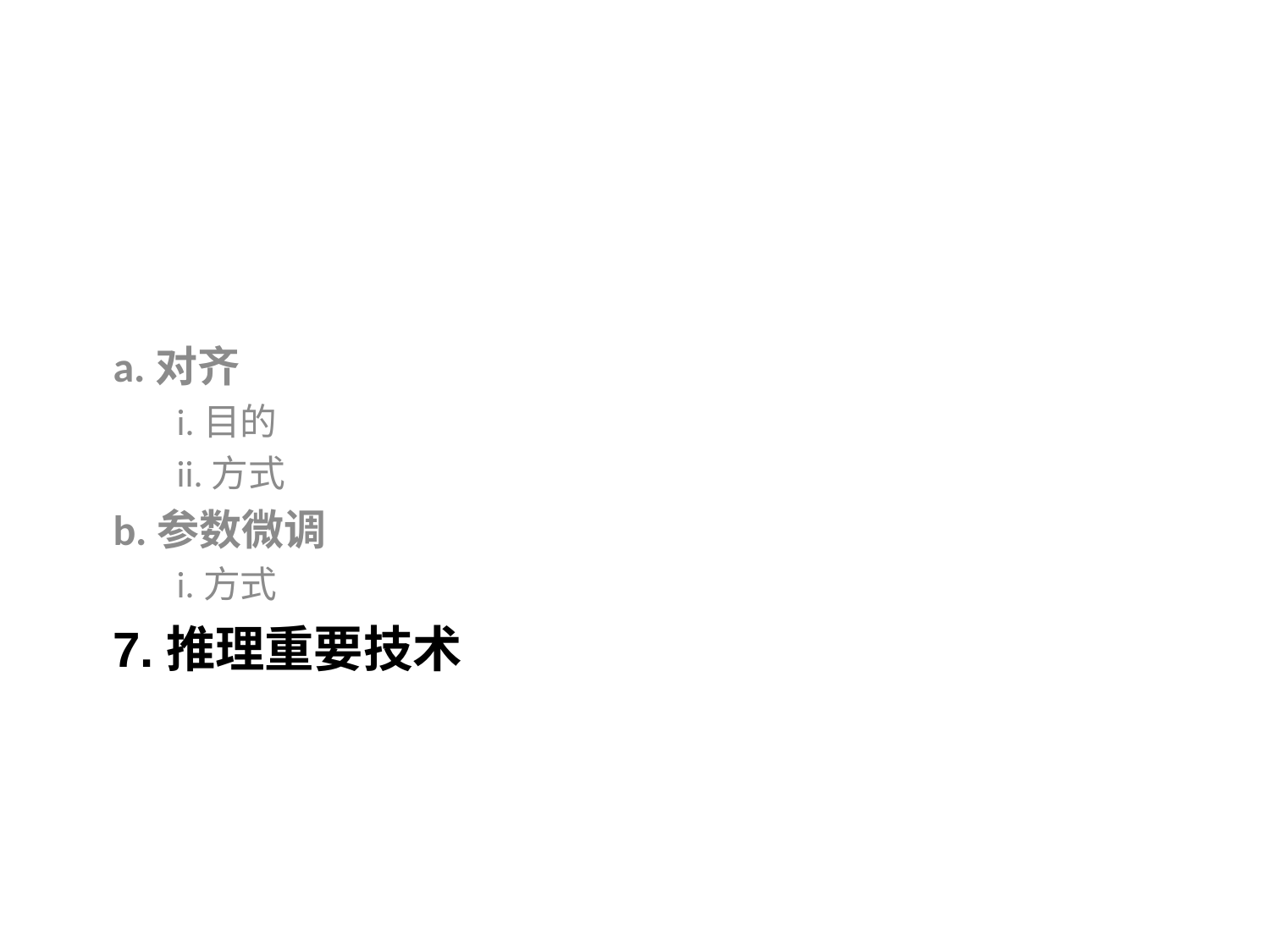

a.对齐
i.目的
ii.方式
b.参数微调
i.方式
# 7.推理重要技术